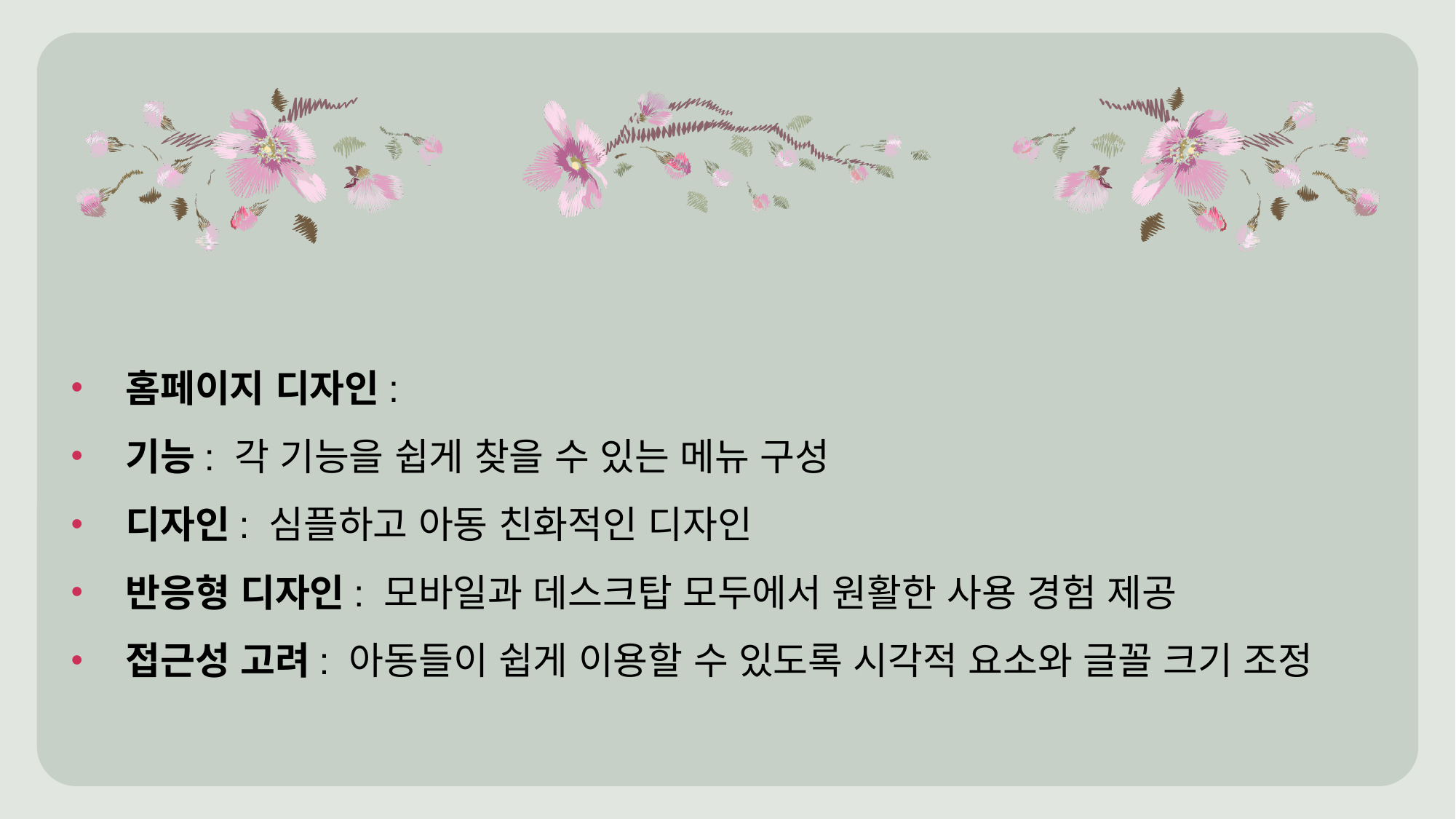

홈페이지 디자인:
기능: 각 기능을 쉽게 찾을 수 있는 메뉴 구성
디자인: 심플하고 아동 친화적인 디자인
반응형 디자인: 모바일과 데스크탑 모두에서 원활한 사용 경험 제공
접근성 고려: 아동들이 쉽게 이용할 수 있도록 시각적 요소와 글꼴 크기 조정